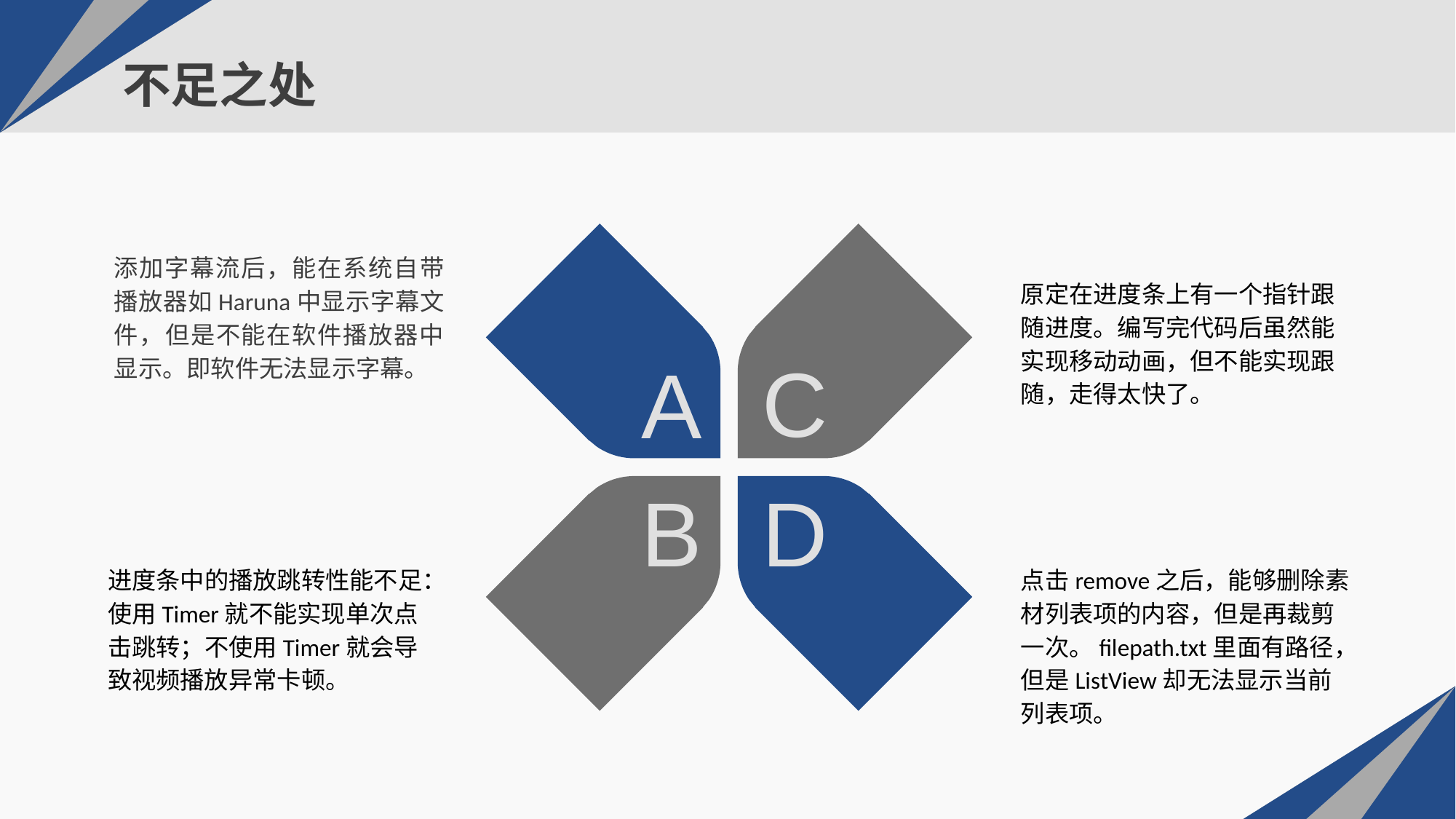

# 不足之处

添加字幕流后，能在系统自带播放器如Haruna中显示字幕文件，但是不能在软件播放器中显示。即软件无法显示字幕。
原定在进度条上有一个指针跟随进度。编写完代码后虽然能实现移动动画，但不能实现跟随，走得太快了。
C
A

B

D
进度条中的播放跳转性能不足：使用Timer就不能实现单次点击跳转；不使用Timer就会导致视频播放异常卡顿。
点击remove之后，能够删除素材列表项的内容，但是再裁剪一次。filepath.txt里面有路径，但是ListView却无法显示当前列表项。